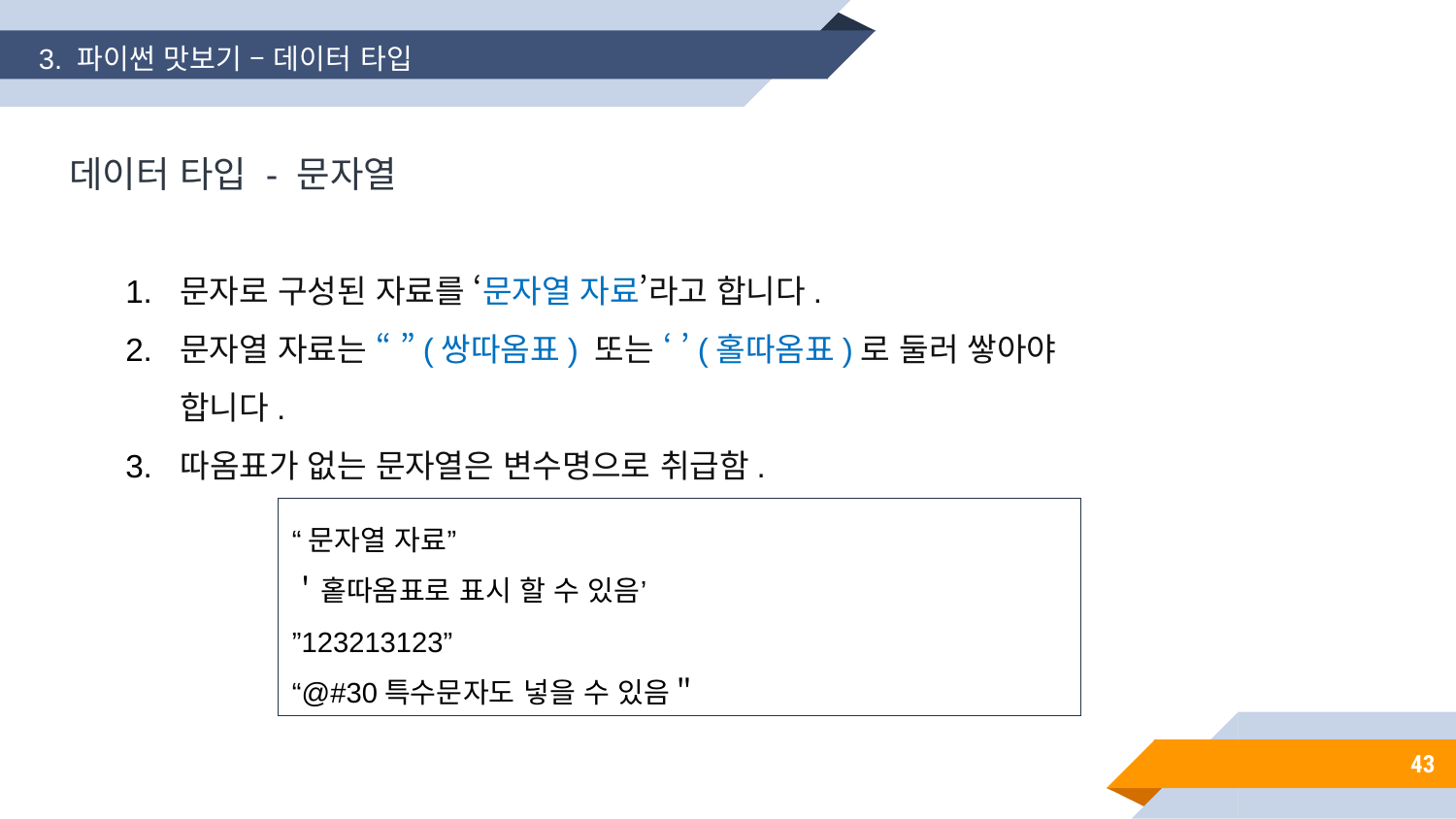

3. 파이썬 맛보기 – 데이터 타입
데이터 타입 - 문자열
문자로 구성된 자료를 ‘문자열 자료’라고 합니다.
문자열 자료는 “ ”(쌍따옴표) 또는 ‘ ’(홀따옴표)로 둘러 쌓아야 합니다.
따옴표가 없는 문자열은 변수명으로 취급함.
“문자열 자료”
＇홑따옴표로 표시 할 수 있음’
”123213123”
“@#30특수문자도 넣을 수 있음＂
43